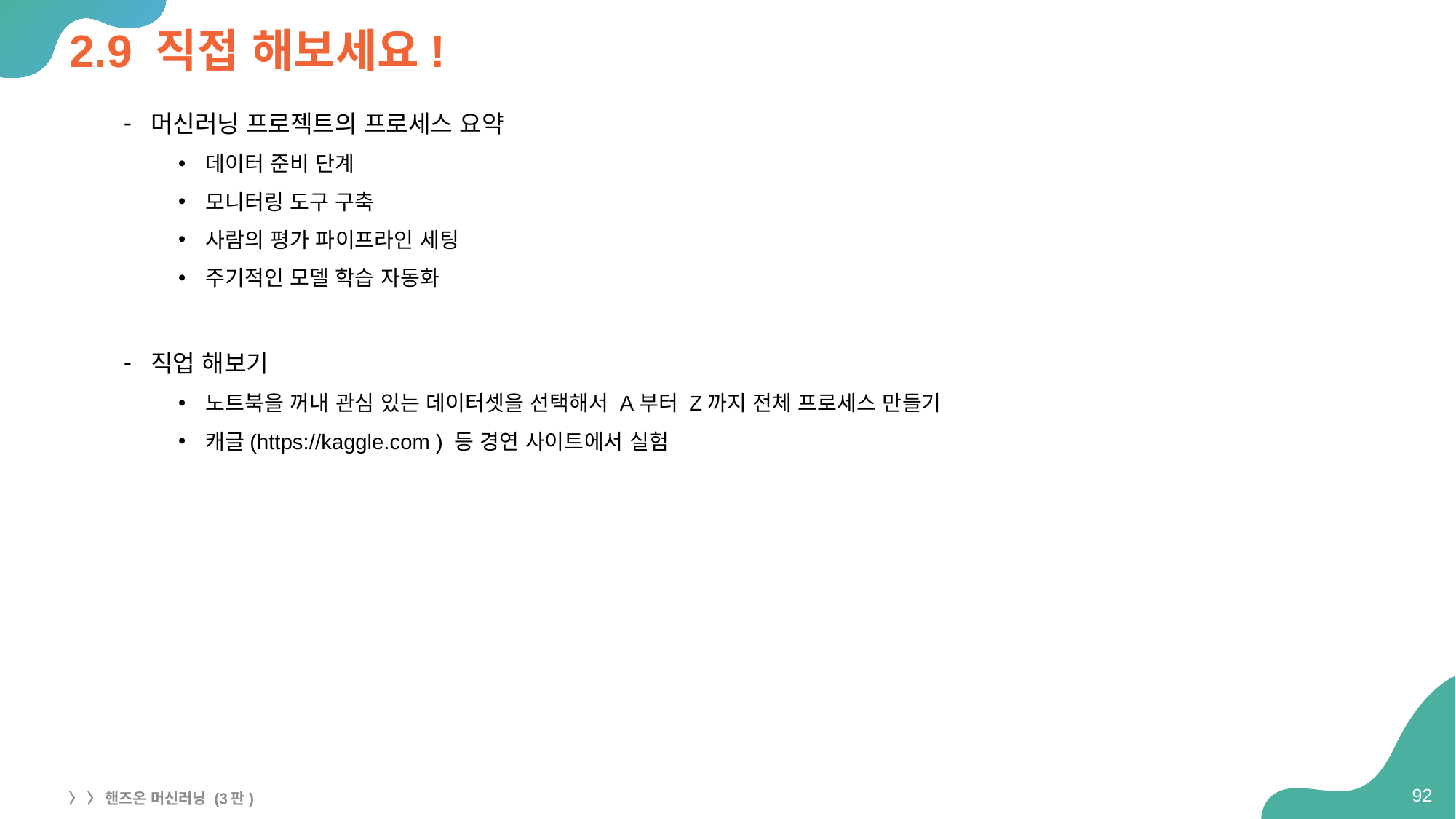

# 2.9 직접 해보세요!
머신러닝 프로젝트의 프로세스 요약
데이터 준비 단계
모니터링 도구 구축
사람의 평가 파이프라인 세팅
주기적인 모델 학습 자동화

직업 해보기
노트북을 꺼내 관심 있는 데이터셋을 선택해서 A부터 Z까지 전체 프로세스 만들기
캐글(https://kaggle.com ) 등 경연 사이트에서 실험

92
〉 〉 핸즈온 머신러닝 (3판)